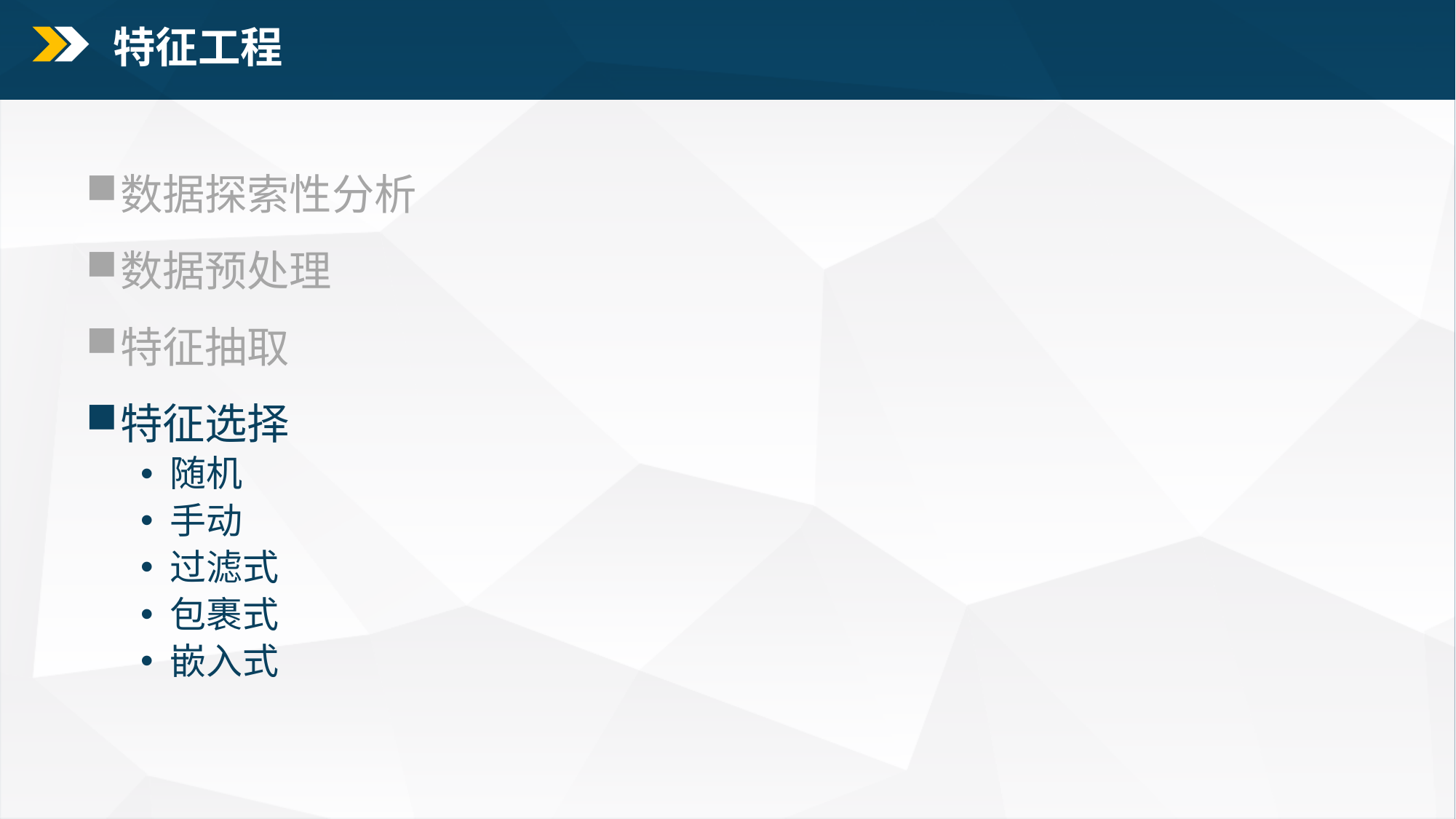

特征工程
数据探索性分析
数据预处理
特征抽取
特征选择
 随机
 手动
 过滤式
 包裹式
 嵌入式